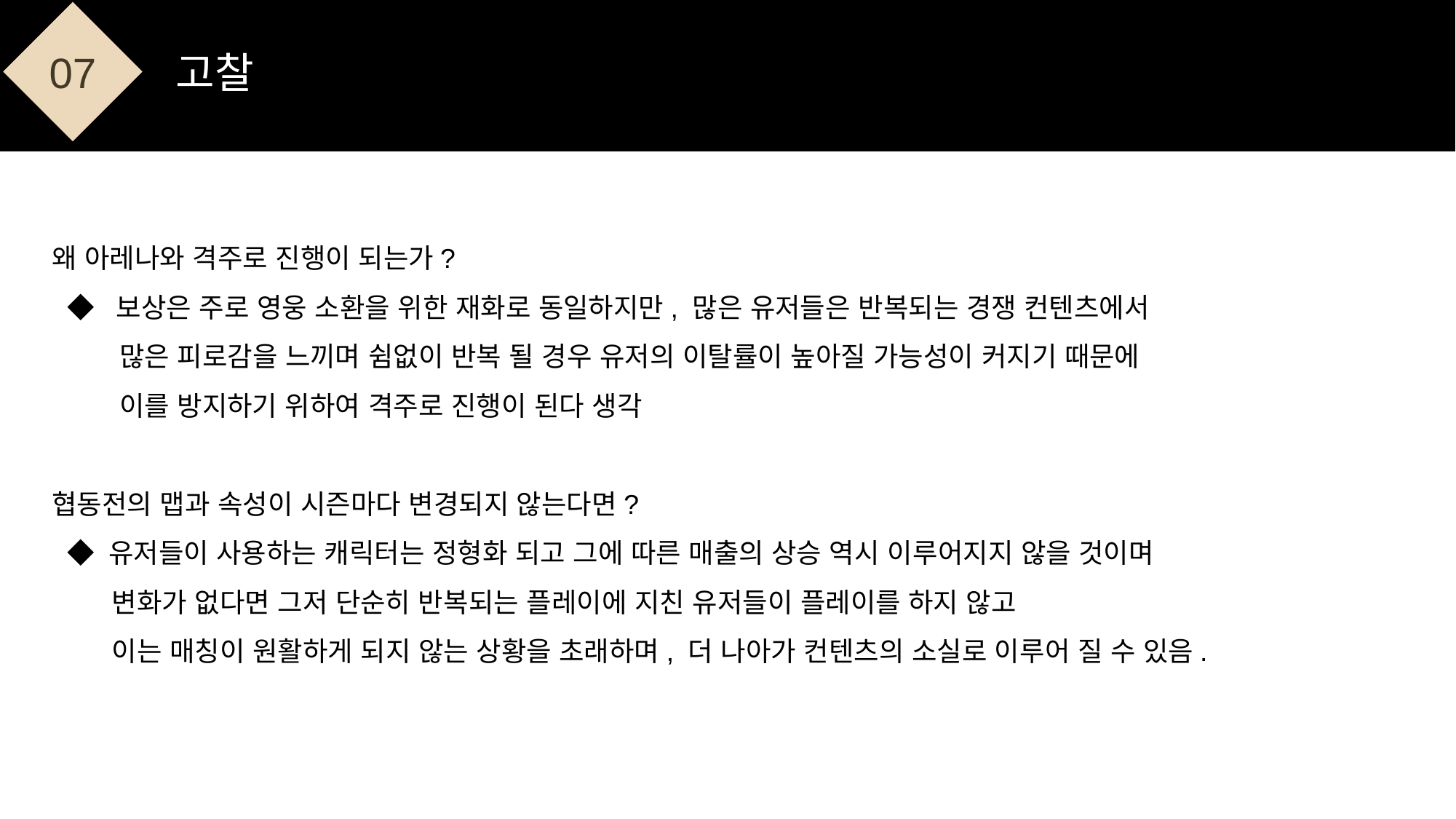

07
고찰
왜 아레나와 격주로 진행이 되는가?
  ◆  보상은 주로 영웅 소환을 위한 재화로 동일하지만, 많은 유저들은 반복되는 경쟁 컨텐츠에서
        많은 피로감을 느끼며 쉼없이 반복 될 경우 유저의 이탈률이 높아질 가능성이 커지기 때문에
        이를 방지하기 위하여 격주로 진행이 된다 생각

협동전의 맵과 속성이 시즌마다 변경되지 않는다면?
  ◆ 유저들이 사용하는 캐릭터는 정형화 되고 그에 따른 매출의 상승 역시 이루어지지 않을 것이며
       변화가 없다면 그저 단순히 반복되는 플레이에 지친 유저들이 플레이를 하지 않고
       이는 매칭이 원활하게 되지 않는 상황을 초래하며, 더 나아가 컨텐츠의 소실로 이루어 질 수 있음.